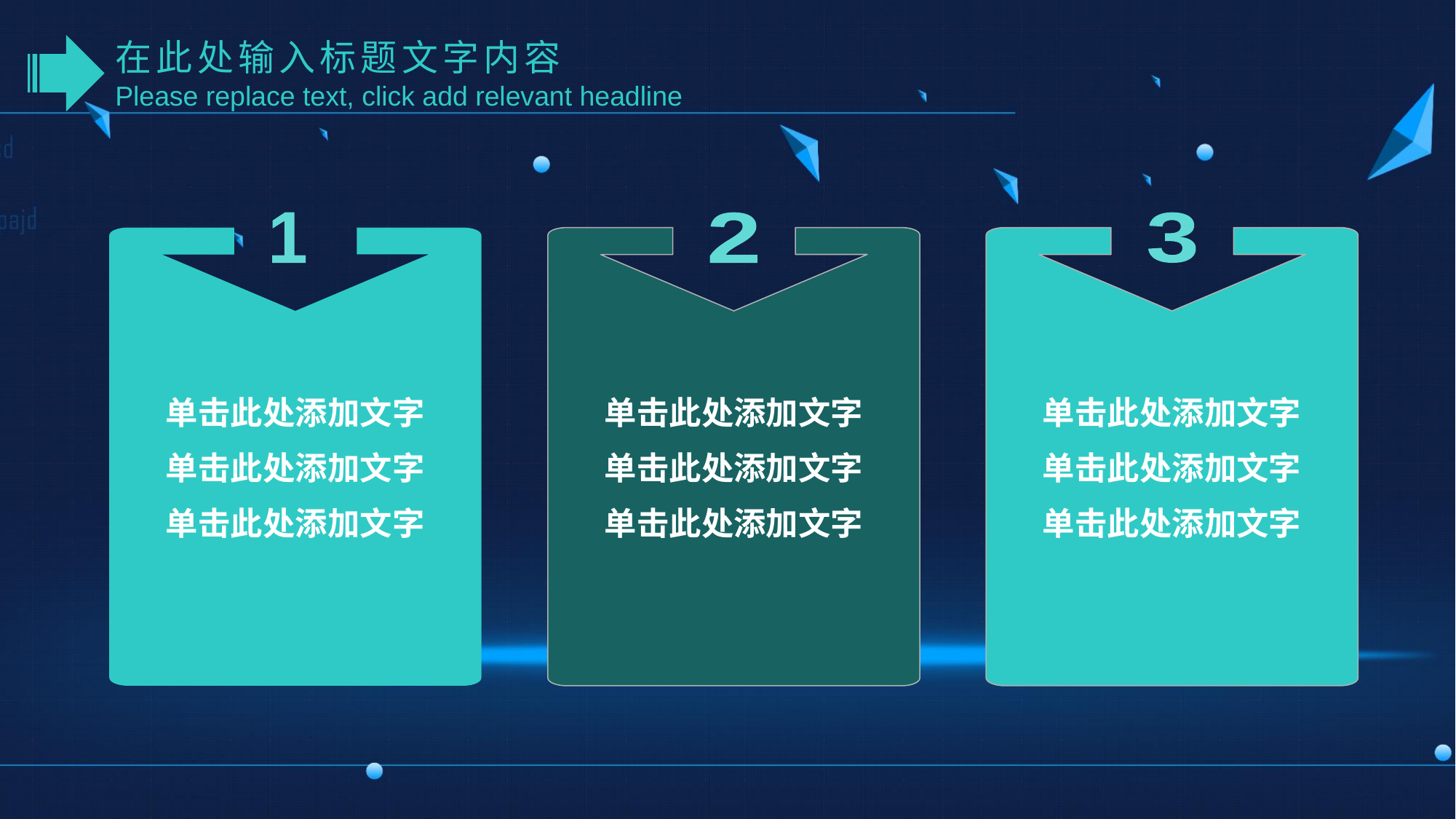

1
2
3

单击此处添加文字
单击此处添加文字
单击此处添加文字
单击此处添加文字
单击此处添加文字
单击此处添加文字
单击此处添加文字
单击此处添加文字
单击此处添加文字